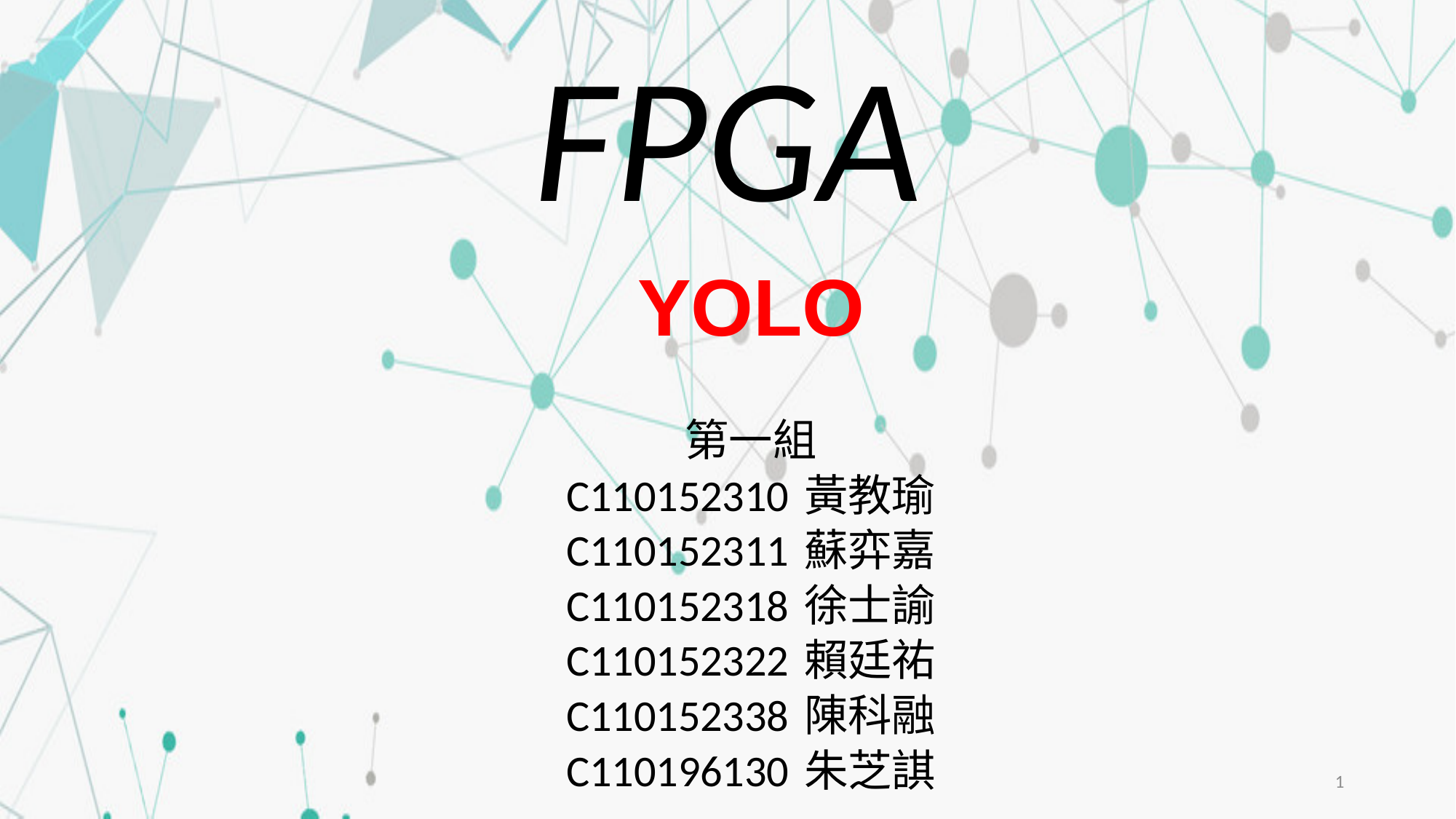

# FPGA
YOLO
第一組
C110152310 黃教瑜
C110152311 蘇弈嘉
C110152318 徐士諭
C110152322 賴廷祐
C110152338 陳科融
C110196130 朱芝諆
1